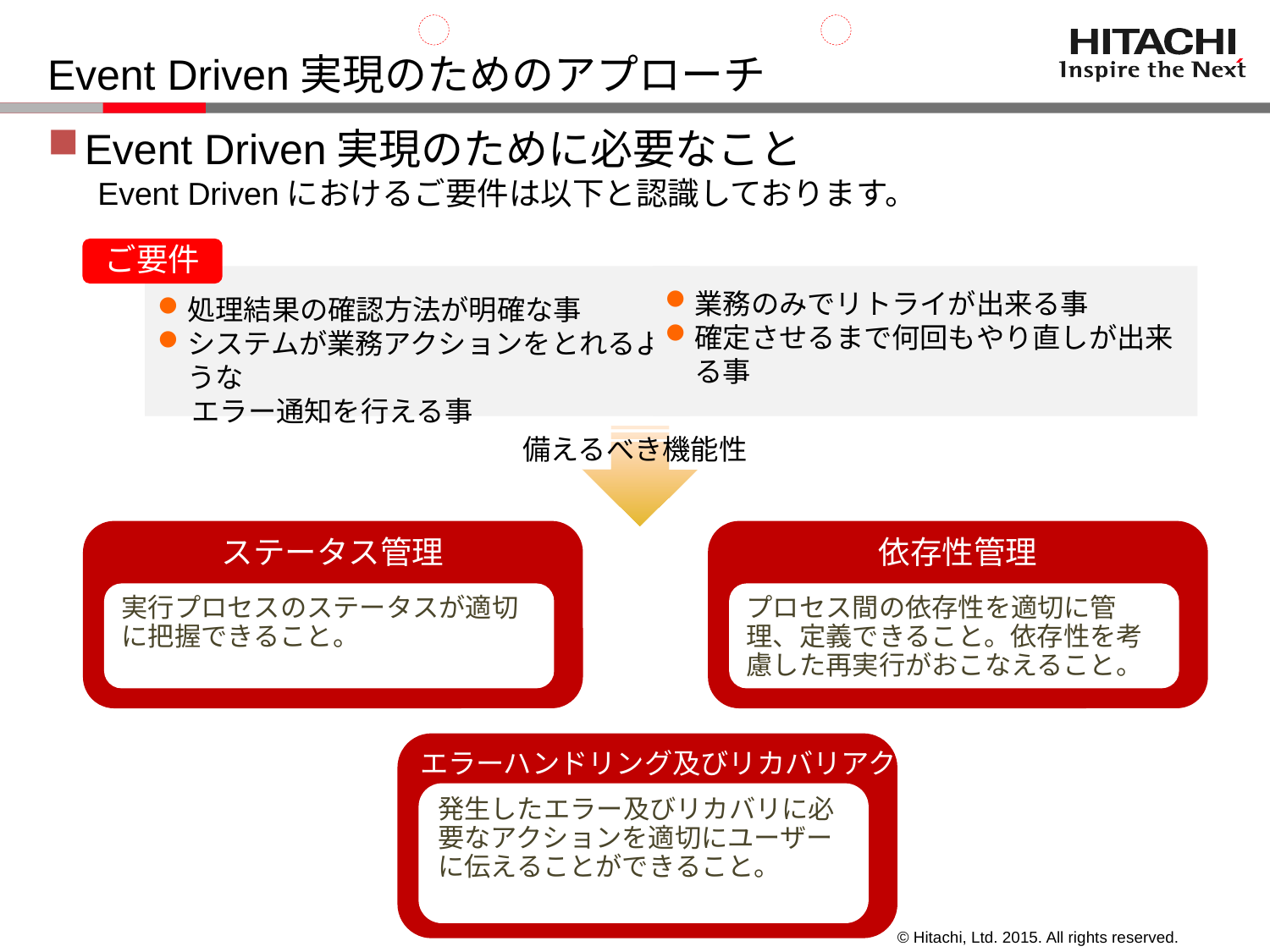

# Event Driven実現のためのアプローチ
Event Driven実現のために必要なこと
Event Drivenにおけるご要件は以下と認識しております。
ご要件

処理結果の確認方法が明確な事
システムが業務アクションをとれるような
　 エラー通知を行える事
業務のみでリトライが出来る事
確定させるまで何回もやり直しが出来る事

備えるべき機能性
ステータス管理
依存性管理
実行プロセスのステータスが適切に把握できること。

プロセス間の依存性を適切に管理、定義できること。依存性を考慮した再実行がおこなえること。

エラーハンドリング及びリカバリアクション
発生したエラー及びリカバリに必要なアクションを適切にユーザーに伝えることができること。